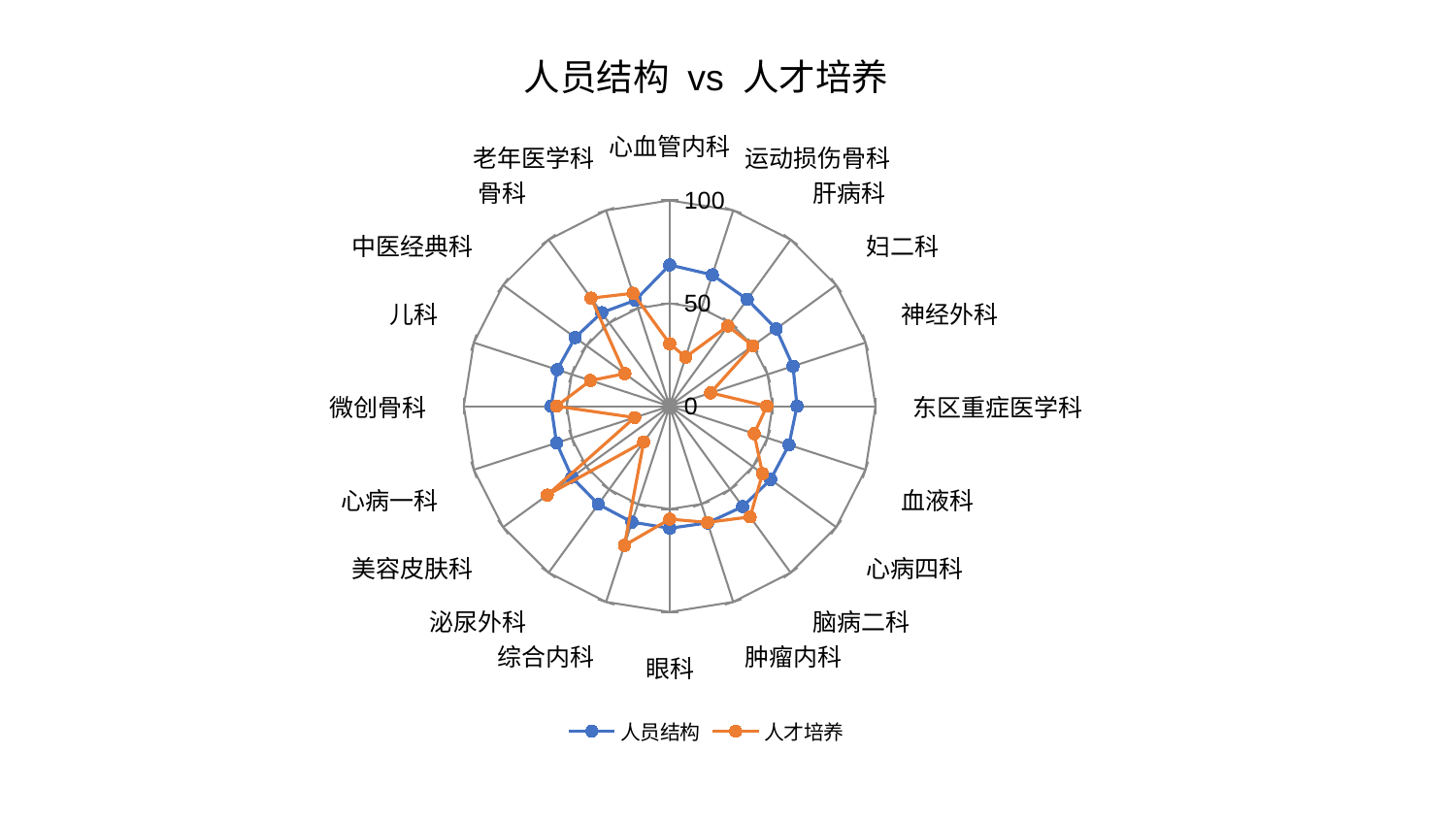

### Chart: 人员结构 vs 人才培养

| Category | 人员结构 | 人才培养 |
|---|---|---|
| 心血管内科 | 68.61442212244741 | 30.366722239686478 |
| 运动损伤骨科 | 67.11376356019247 | 25.09121925219689 |
| 肝病科 | 64.14735606821992 | 48.1453698364528 |
| 妇二科 | 63.94935485272591 | 49.999740465122535 |
| 神经外科 | 63.01182611093675 | 20.92146342438851 |
| 东区重症医学科 | 61.88731854516516 | 47.24302080447345 |
| 血液科 | 60.932941004704865 | 43.15147000428893 |
| 心病四科 | 60.633085401576444 | 55.75353322226221 |
| 脑病二科 | 60.3328232792979 | 66.50616368912448 |
| 肿瘤内科 | 59.65133300111872 | 59.368931301809255 |
| 眼科 | 59.308834838237274 | 54.88018490574738 |
| 综合内科 | 59.243470012895344 | 71.13012057784354 |
| 泌尿外科 | 58.92482128217952 | 21.420222510256707 |
| 美容皮肤科 | 58.71924187054746 | 73.52895374797039 |
| 心病一科 | 57.76261880230392 | 17.903477622488502 |
| 微创骨科 | 57.592125064467545 | 54.93711488081137 |
| 儿科 | 57.40997198331998 | 40.429052944768706 |
| 中医经典科 | 56.776863513622786 | 26.890522430900972 |
| 骨科 | 56.193512596878605 | 64.92123399210635 |
| 老年医学科 | 54.083083511750246 | 57.67781825797254 |
51